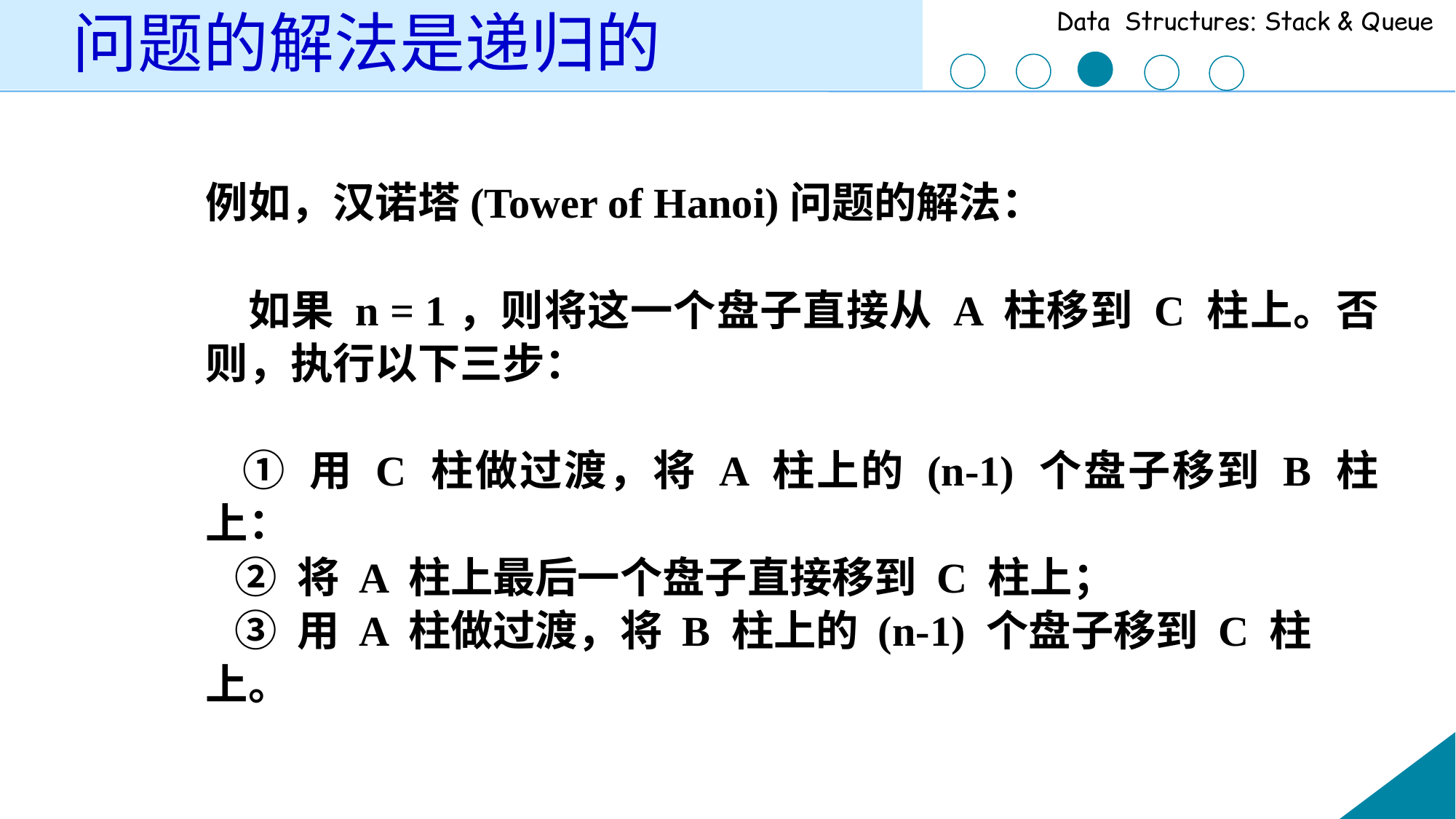

# 问题的解法是递归的

例如，汉诺塔(Tower of Hanoi)问题的解法：

   如果 n = 1，则将这一个盘子直接从 A 柱移到 C 柱上。否则，执行以下三步：

   ① 用 C 柱做过渡，将 A 柱上的 (n-1) 个盘子移到 B 柱上：
   ② 将 A 柱上最后一个盘子直接移到 C 柱上；
   ③ 用 A 柱做过渡，将 B 柱上的 (n-1) 个盘子移到 C 柱上。